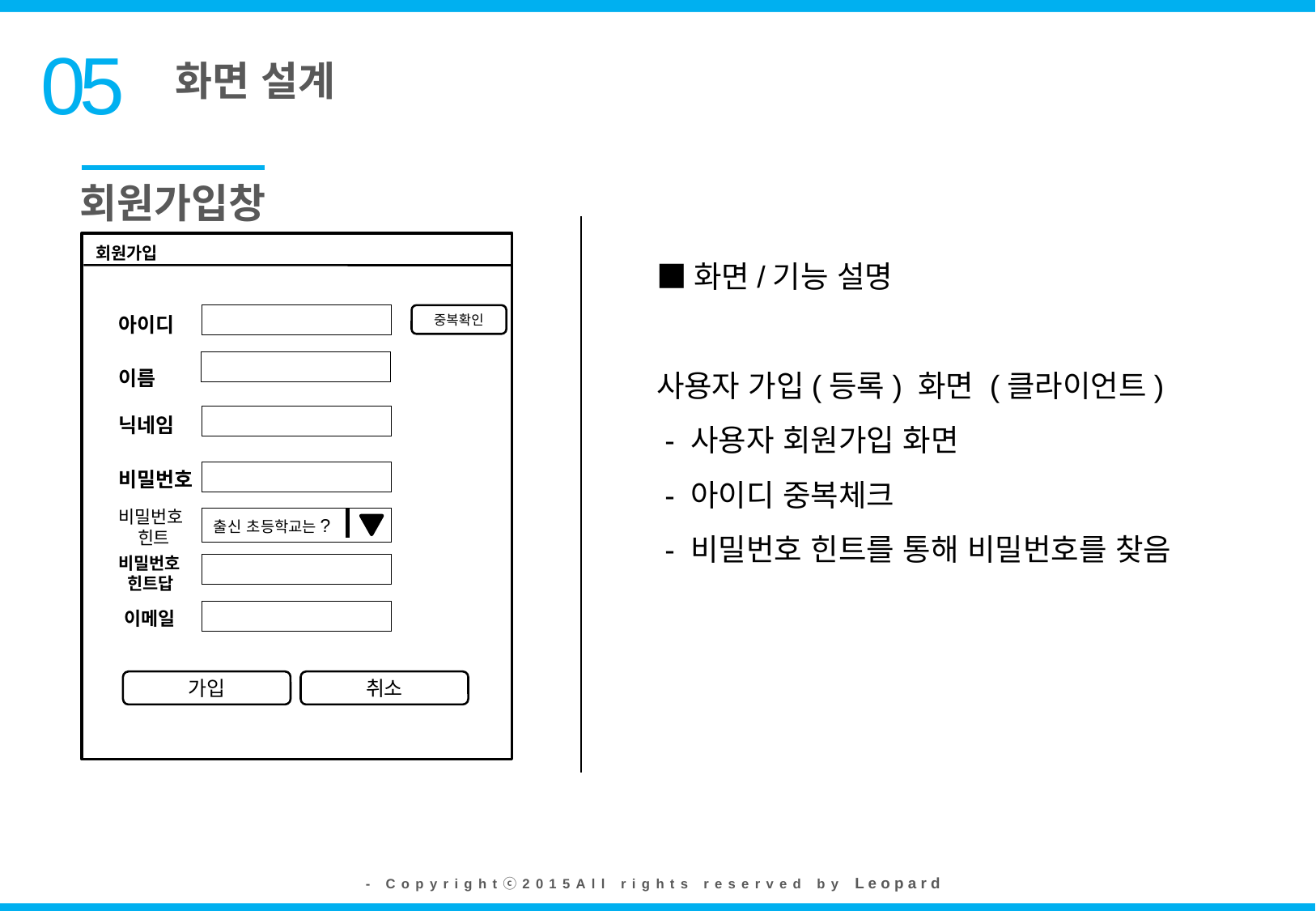

화면 설계
05
회원가입창

회원가입
중복확인

아이디

이름
닉네임

비밀번호

비밀번호
   힌트
출신 초등학교는?

비밀번호
 힌트답

이메일
가입
취소
■화면/기능 설명

사용자 가입(등록) 화면 (클라이언트)
 - 사용자 회원가입 화면
 - 아이디 중복체크
 - 비밀번호 힌트를 통해 비밀번호를 찾음
- Copyrightⓒ2015All rights reserved by L e o p a r d